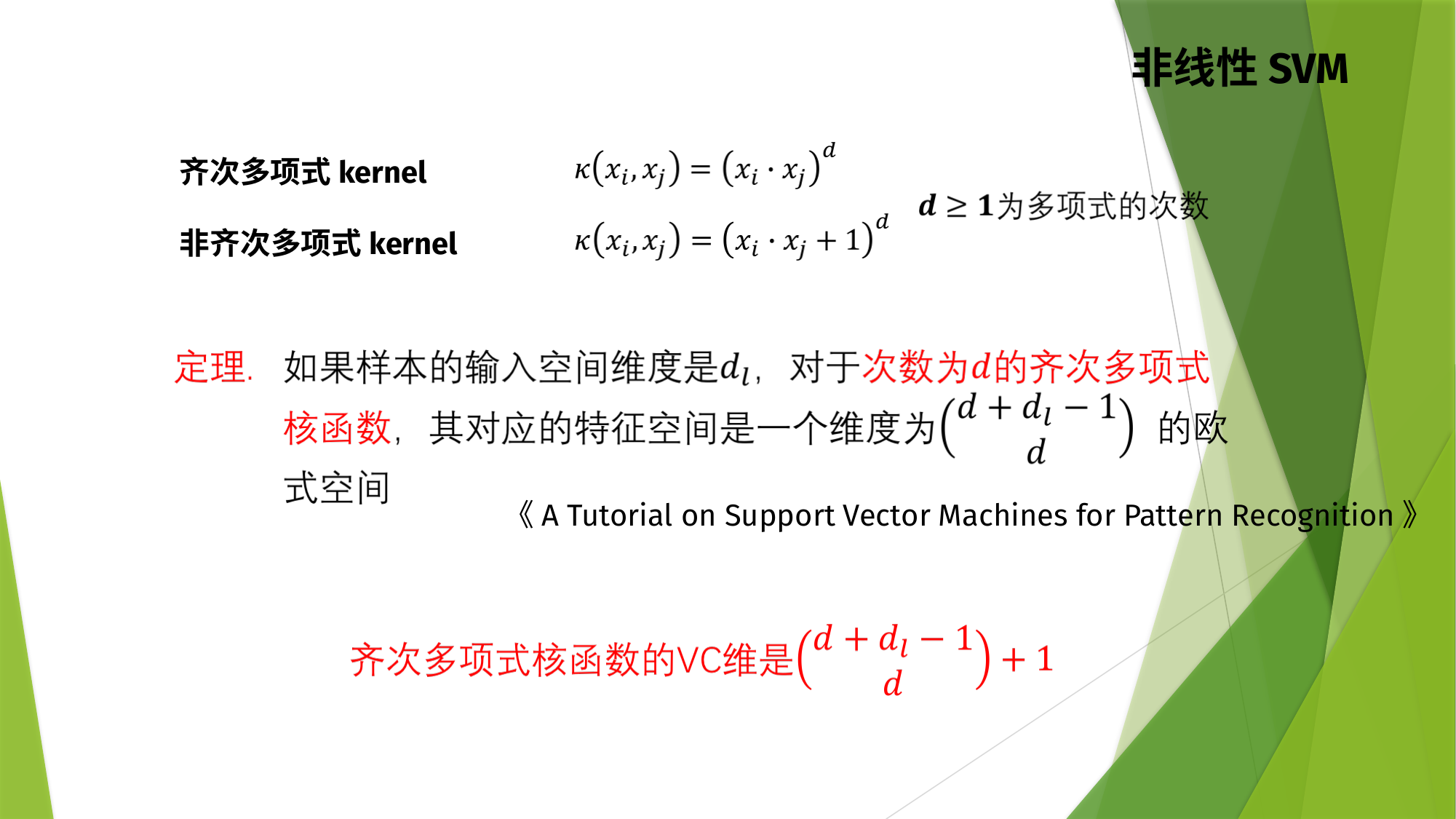

非线性SVM

齐次多项式kernel

非齐次多项式kernel

《A Tutorial on Support Vector Machines for Pattern Recognition》